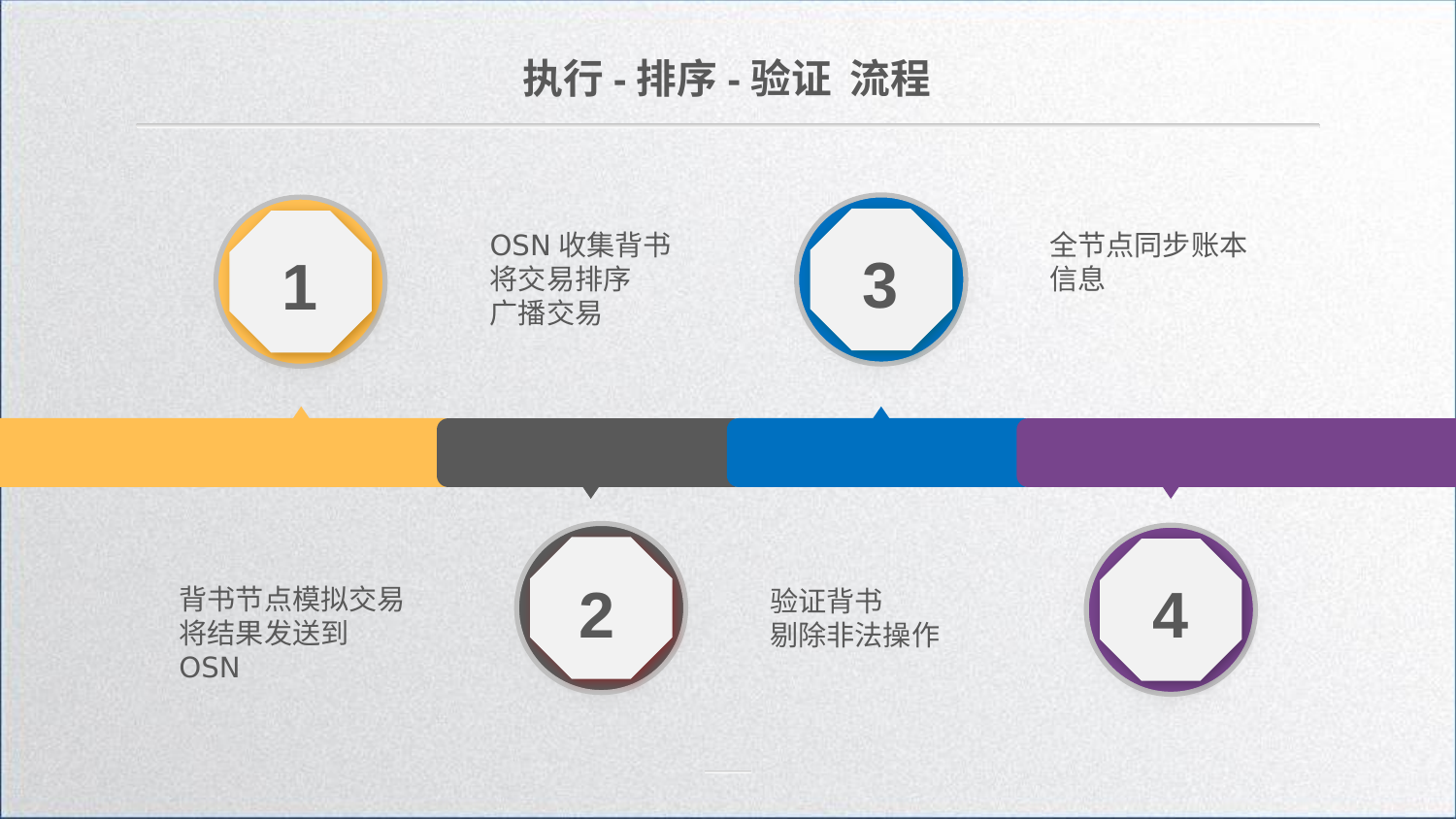

执行-排序-验证  流程

OSN收集背书
将交易排序
广播交易
全节点同步账本信息
3
1

2
4
背书节点模拟交易
将结果发送到OSN
验证背书
剔除非法操作